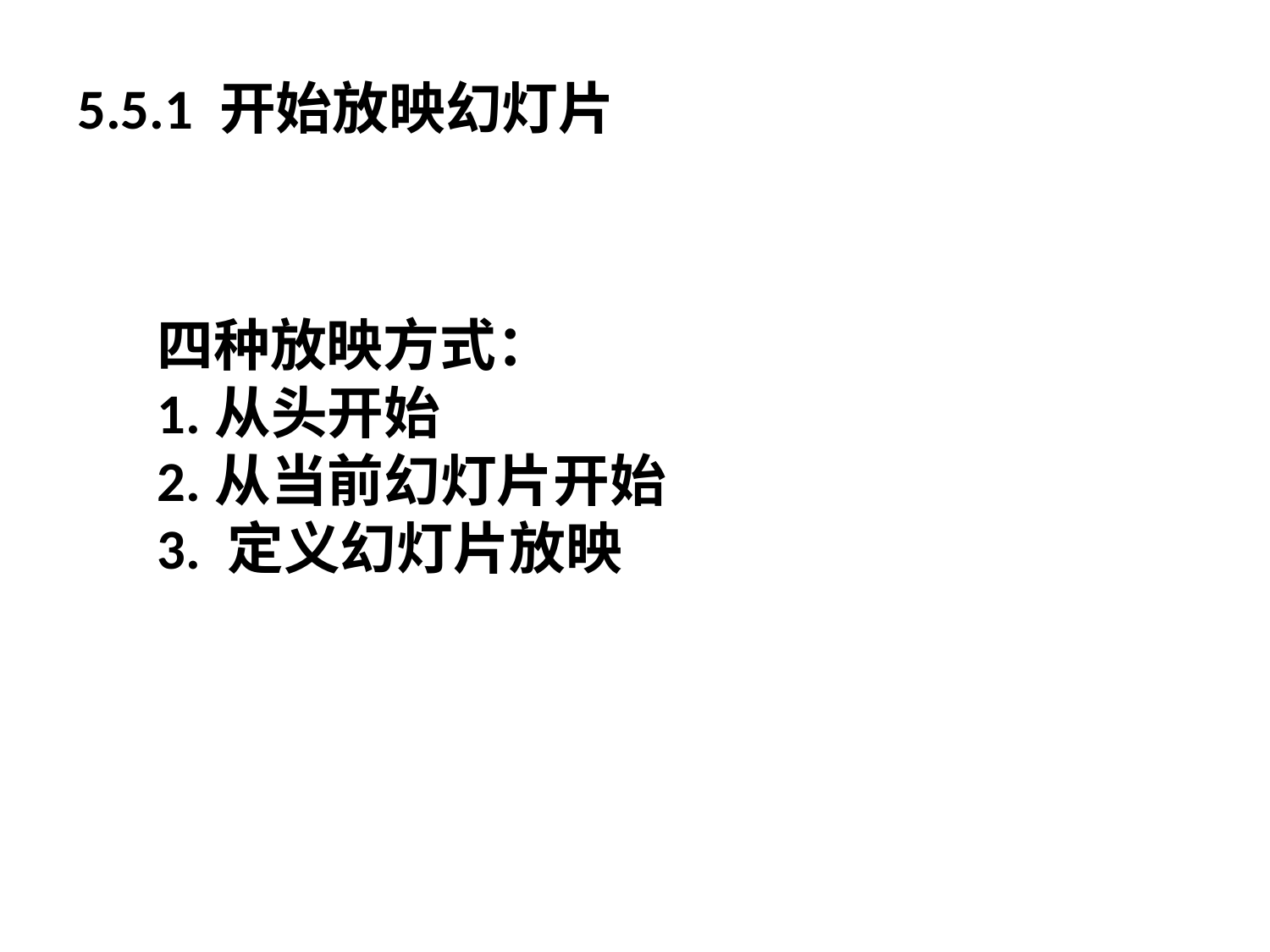

5.5.1 开始放映幻灯片

四种放映方式：
1.从头开始
2.从当前幻灯片开始
3. 定义幻灯片放映